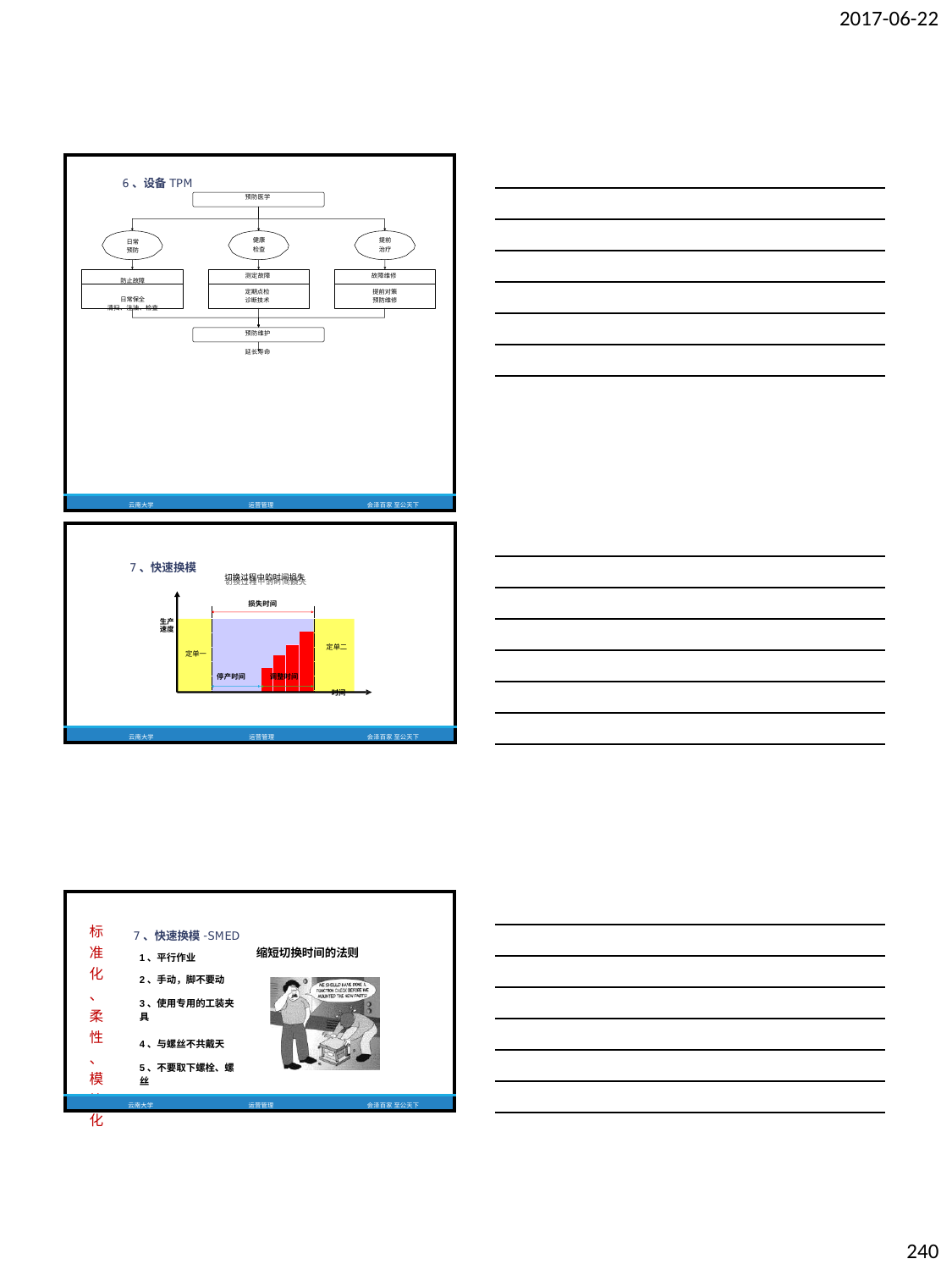

2017-06-22
| 6、设备TPM 日常 预防 防止故障 日常保全 清扫、注油、检查 | 预防医学 |  |
| --- | --- | --- |
|  | 健康 检查 | 提前 治疗 |
|  | 测定故障 | 故障维修 |
|  | 定期点检 诊断技术 | 提前对策 预防维修 |
|  | 预防维护 |  |
|  | 延长寿命 |  |
| 云南大学 | 运营管理 | 会泽百家 至公天下 |

| 7、快速换模 生产 速度 定单一 | 切换过程中的时间损失 损失时间 停产时间 调整时间 | 定单二 时间 |  |
| --- | --- | --- | --- |
| 云南大学 | 运营管理 |  | 会泽百家 至公天下 |

| 标 准 化 、 柔 性 、 模 块 化 | 7、快速换模-SMED 1、平行作业 2、手动，脚不要动 3、使用专用的工装夹具 4、与螺丝不共戴天 5、不要取下螺栓、螺丝 6、基准不要变动 | 缩短切换时间的法则 |  |
| --- | --- | --- | --- |
|  | 云南大学 | 运营管理 | 会泽百家 至公天下 |

240